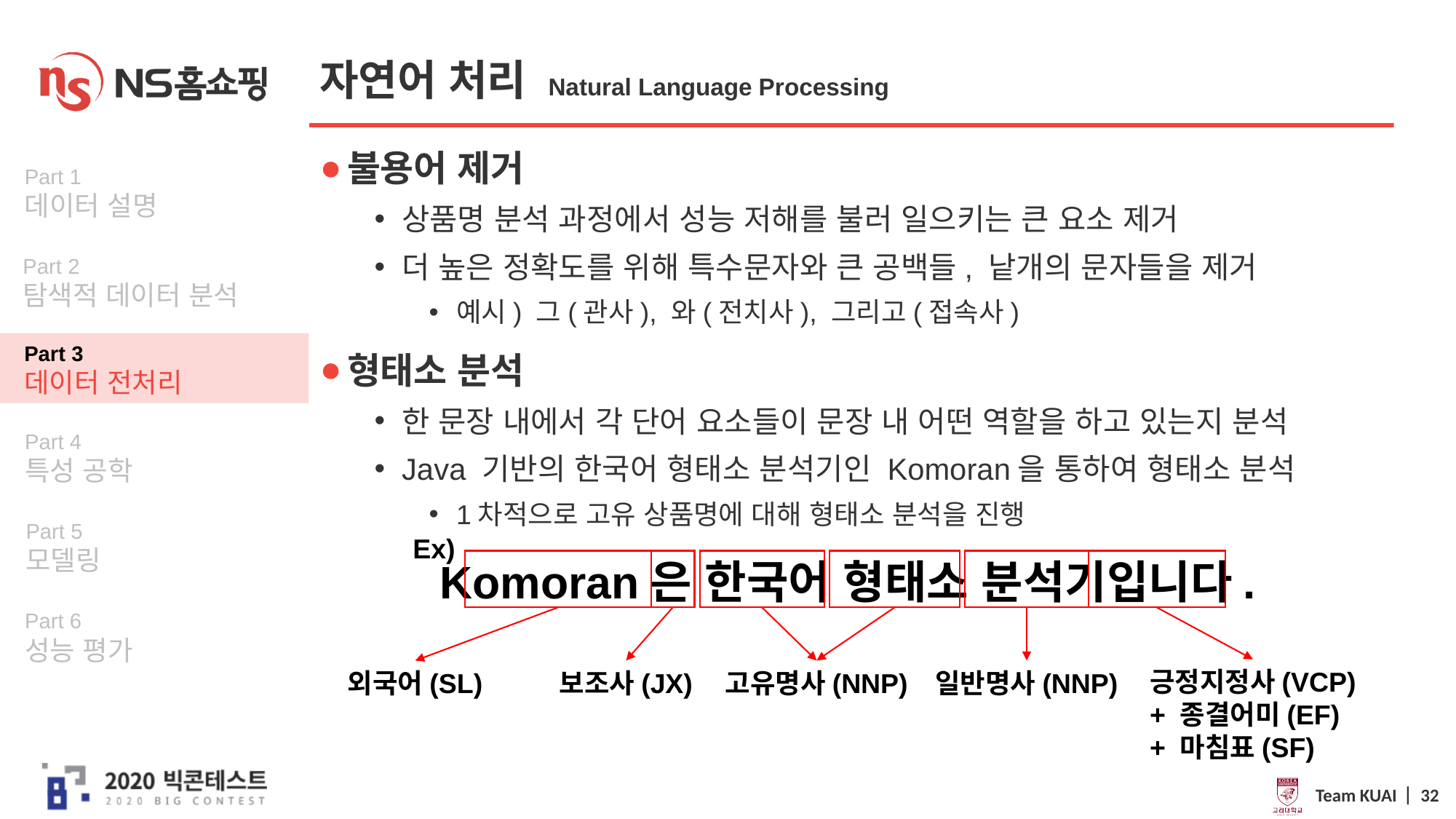

# 자연어 처리 Natural Language Processing
불용어 제거
상품명 분석 과정에서 성능 저해를 불러 일으키는 큰 요소 제거
더 높은 정확도를 위해 특수문자와 큰 공백들, 낱개의 문자들을 제거
예시) 그(관사), 와(전치사), 그리고(접속사)
형태소 분석
한 문장 내에서 각 단어 요소들이 문장 내 어떤 역할을 하고 있는지 분석
Java 기반의 한국어 형태소 분석기인 Komoran을 통하여 형태소 분석
1차적으로 고유 상품명에 대해 형태소 분석을 진행
Ex)
Komoran은 한국어 형태소 분석기입니다.

긍정지정사(VCP)
+ 종결어미(EF)
+ 마침표(SF)
외국어(SL)
보조사(JX)
고유명사(NNP)
일반명사(NNP)
Team KUAI  ⎸ 32